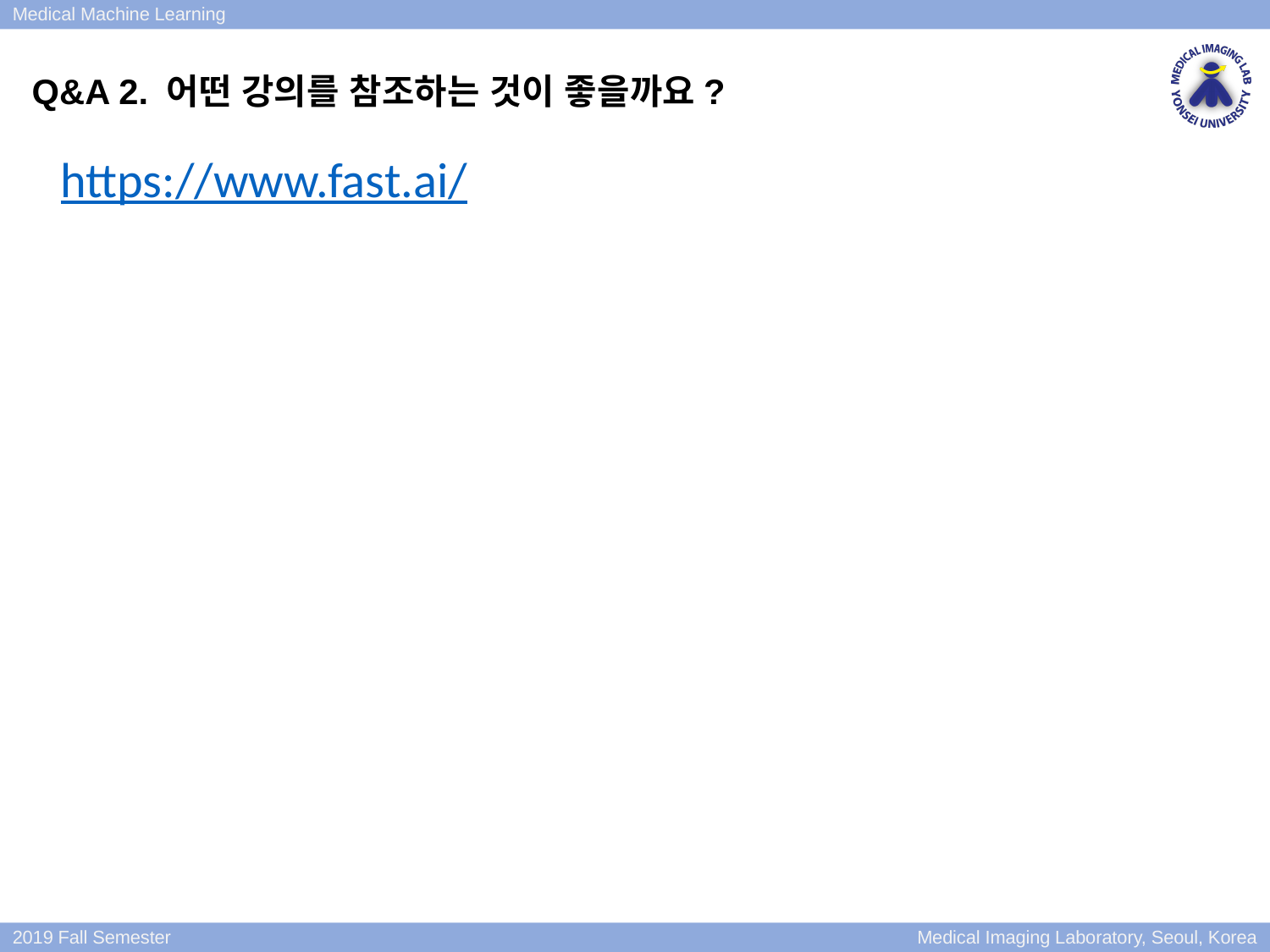

Q&A 2. 어떤 강의를 참조하는 것이 좋을까요?
https://www.fast.ai/